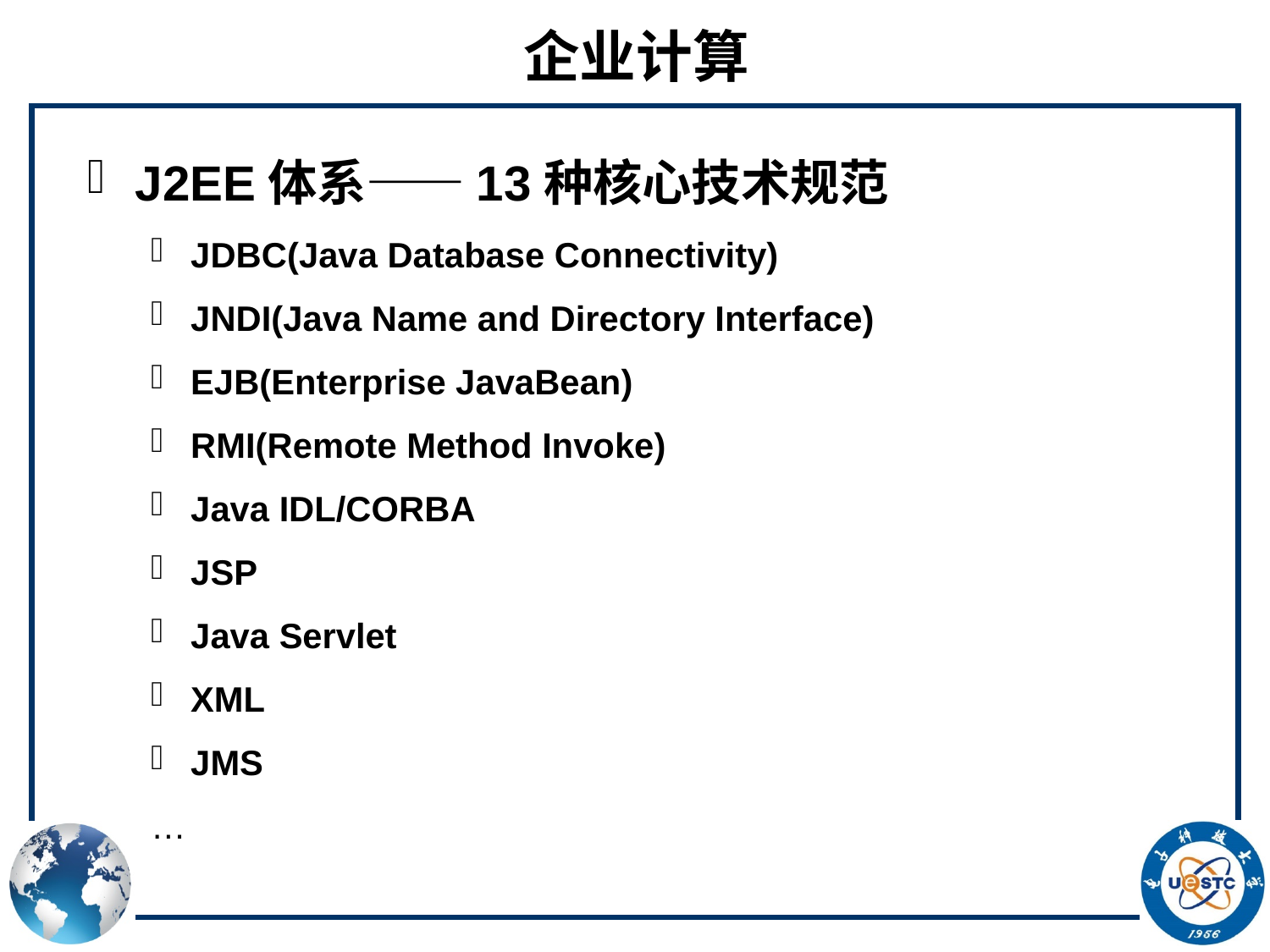

# 企业计算
J2EE体系——13种核心技术规范
JDBC(Java Database Connectivity)
JNDI(Java Name and Directory Interface)
EJB(Enterprise JavaBean)
RMI(Remote Method Invoke)
Java IDL/CORBA
JSP
Java Servlet
XML
JMS
…